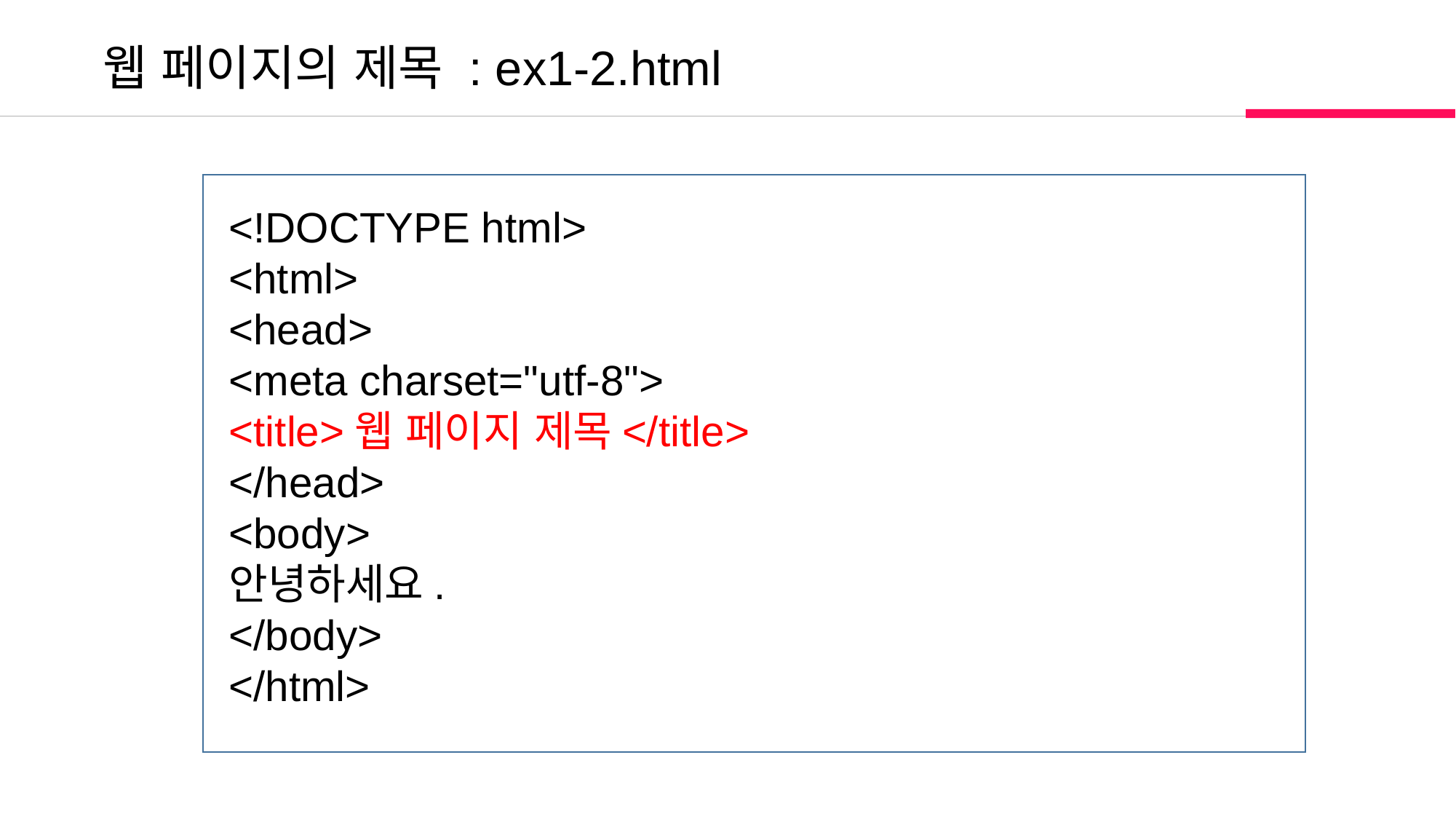

웹 페이지의 제목 : ex1-2.html

<!DOCTYPE html>
<html>
<head>
<meta charset="utf-8">
<title>웹 페이지 제목</title>
</head>
<body>
안녕하세요.
</body>
</html>